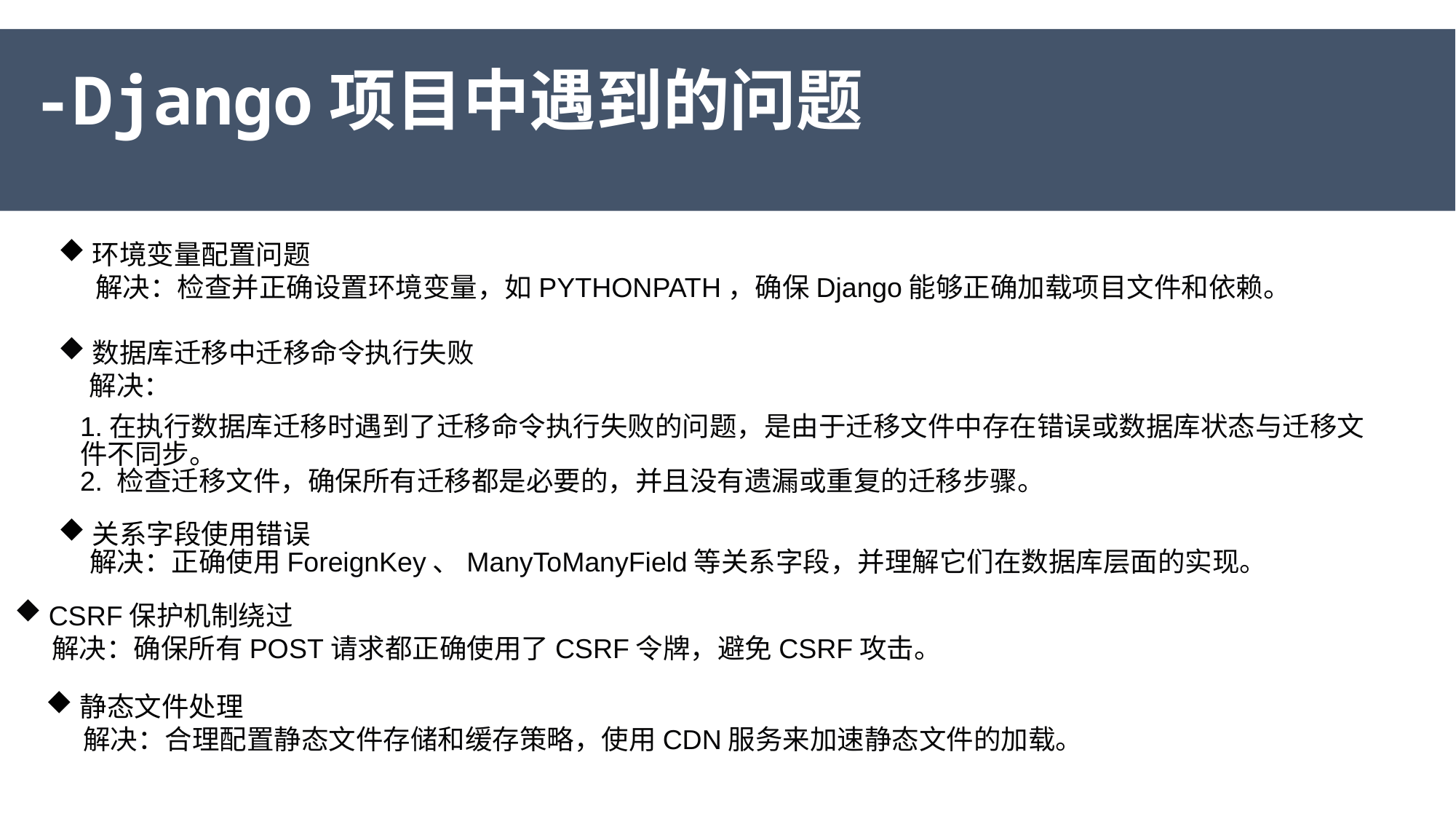

# -Django项目中遇到的问题
环境变量配置问题
     解决：检查并正确设置环境变量，如PYTHONPATH，确保Django能够正确加载项目文件和依赖。

数据库迁移中迁移命令执行失败
    解决：

1.在执行数据库迁移时遇到了迁移命令执行失败的问题，是由于迁移文件中存在错误或数据库状态与迁移文件不同步。
2. 检查迁移文件，确保所有迁移都是必要的，并且没有遗漏或重复的迁移步骤。

关系字段使用错误
    解决：正确使用ForeignKey、ManyToManyField等关系字段，并理解它们在数据库层面的实现。

CSRF保护机制绕过
     解决：确保所有POST请求都正确使用了CSRF令牌，避免CSRF攻击。

静态文件处理
     解决：合理配置静态文件存储和缓存策略，使用CDN服务来加速静态文件的加载。